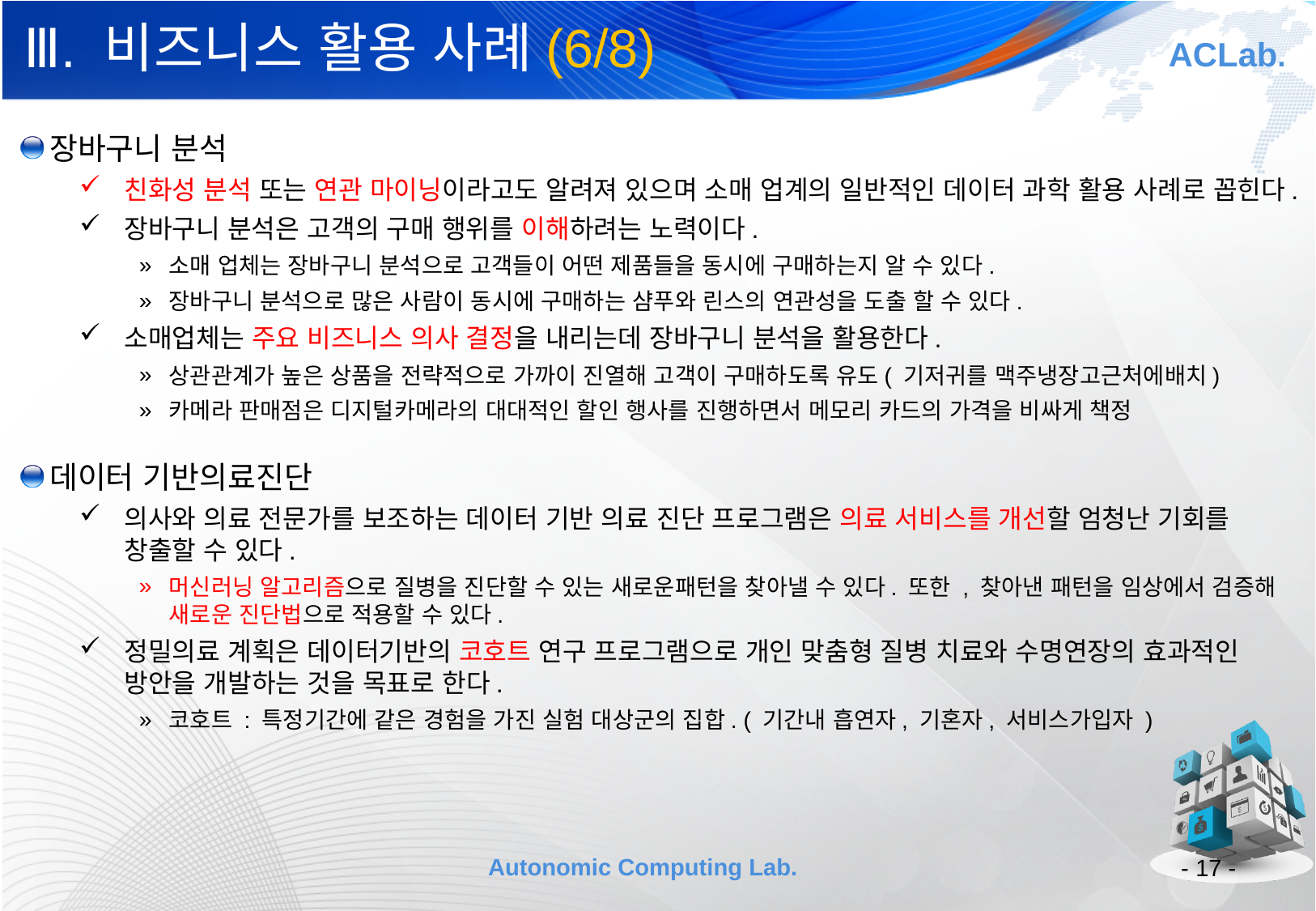

# Ⅲ. 비즈니스 활용 사례(6/8)
장바구니 분석
친화성 분석 또는 연관 마이닝이라고도 알려져 있으며 소매 업계의 일반적인 데이터 과학 활용 사례로 꼽힌다.
장바구니 분석은 고객의 구매 행위를 이해하려는 노력이다.
소매 업체는 장바구니 분석으로 고객들이 어떤 제품들을 동시에 구매하는지 알 수 있다.
장바구니 분석으로 많은 사람이 동시에 구매하는 샴푸와 린스의 연관성을 도출 할 수 있다.
소매업체는 주요 비즈니스 의사 결정을 내리는데 장바구니 분석을 활용한다.
상관관계가 높은 상품을 전략적으로 가까이 진열해 고객이 구매하도록 유도( 기저귀를 맥주냉장고근처에배치)
카메라 판매점은 디지털카메라의 대대적인 할인 행사를 진행하면서 메모리 카드의 가격을 비싸게 책정
데이터 기반의료진단
의사와 의료 전문가를 보조하는 데이터 기반 의료 진단 프로그램은 의료 서비스를 개선할 엄청난 기회를 창출할 수 있다.
머신러닝 알고리즘으로 질병을 진단할 수 있는 새로운패턴을 찾아낼 수 있다. 또한 , 찾아낸 패턴을 임상에서 검증해 새로운 진단법으로 적용할 수 있다.
정밀의료 계획은 데이터기반의 코호트 연구 프로그램으로 개인 맞춤형 질병 치료와 수명연장의 효과적인 방안을 개발하는 것을 목표로 한다.
코호트 : 특정기간에 같은 경험을 가진 실험 대상군의 집합. ( 기간내 흡연자, 기혼자, 서비스가입자 )

- 17 -